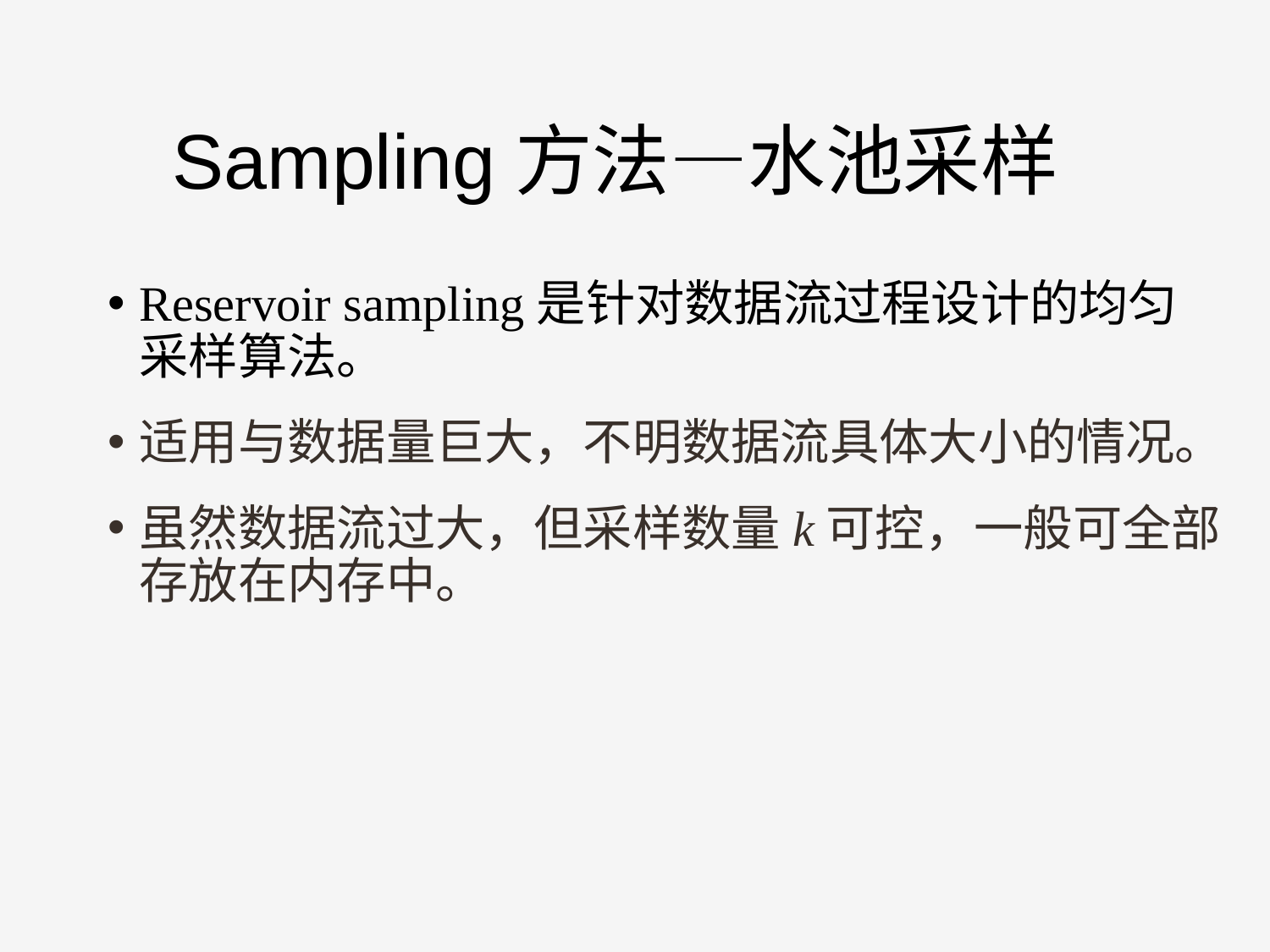

Sampling方法—水池采样
Reservoir sampling是针对数据流过程设计的均匀采样算法。
适用与数据量巨大，不明数据流具体大小的情况。
虽然数据流过大，但采样数量k可控，一般可全部存放在内存中。